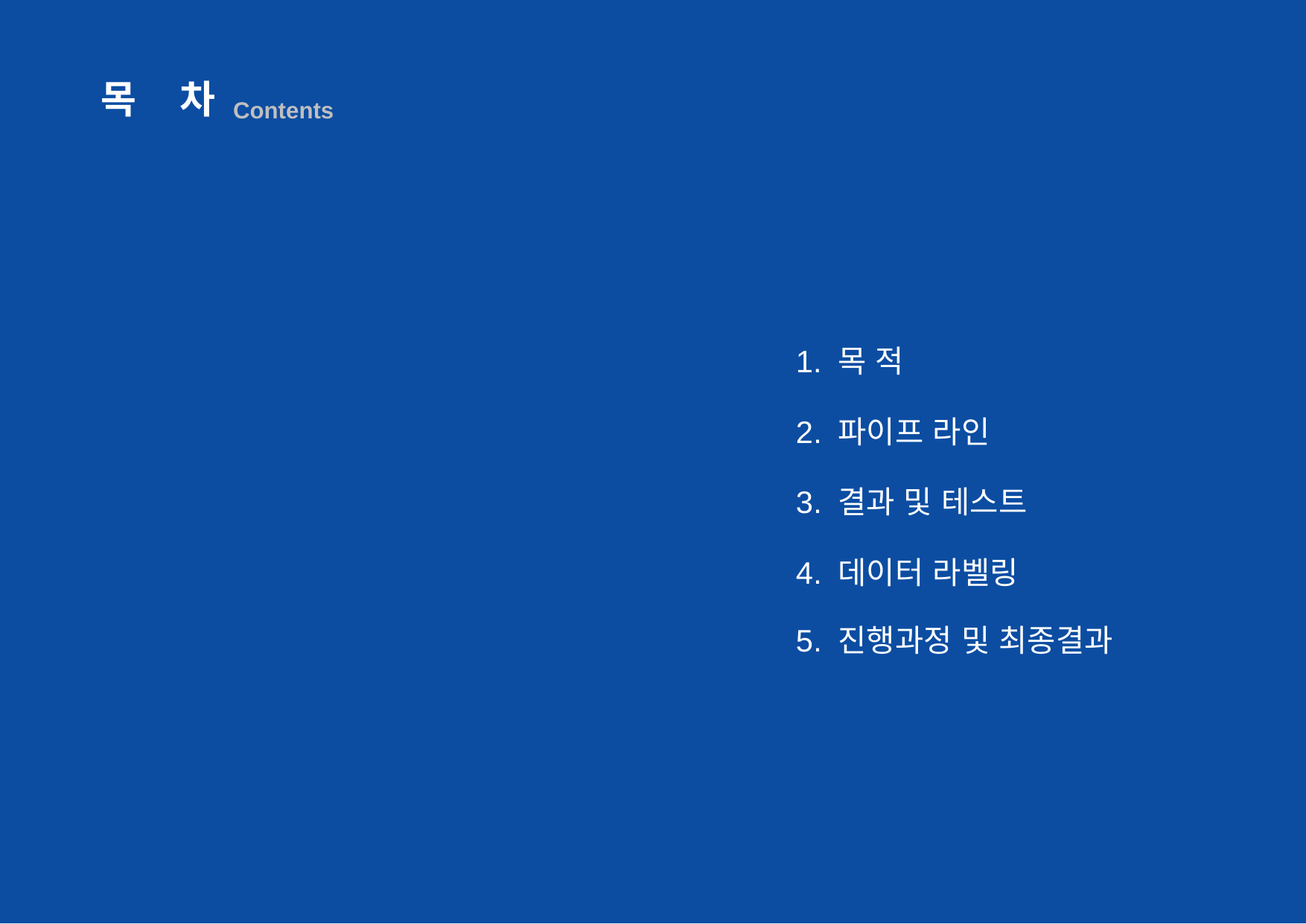

목    차
Contents
1. 목 적
2. 파이프 라인
3. 결과 및 테스트
4. 데이터 라벨링
5. 진행과정 및 최종결과
2